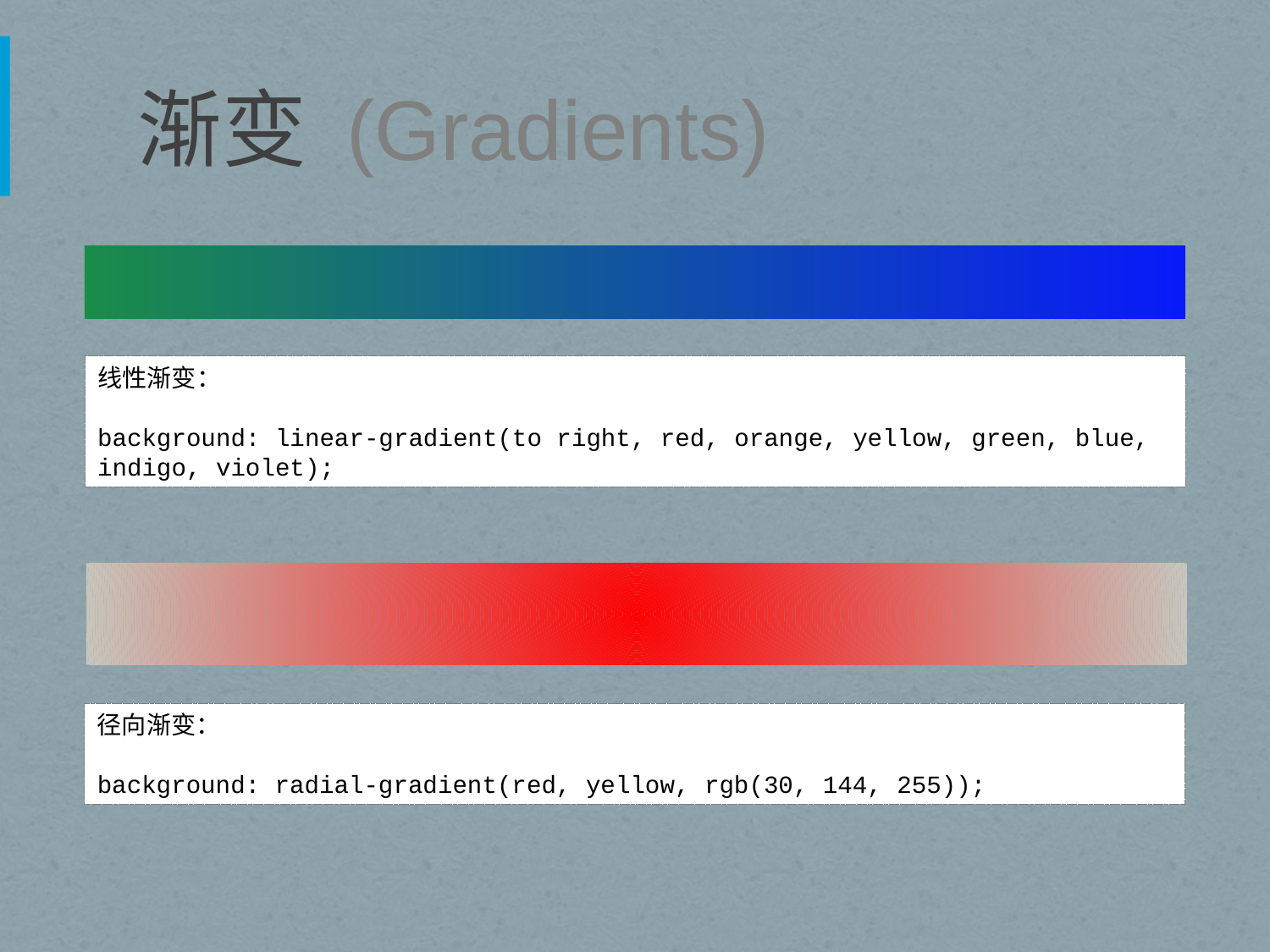

# 渐变 (Gradients)

线性渐变：

background: linear-gradient(to right, red, orange, yellow, green, blue, indigo, violet);

径向渐变：

background: radial-gradient(red, yellow, rgb(30, 144, 255));